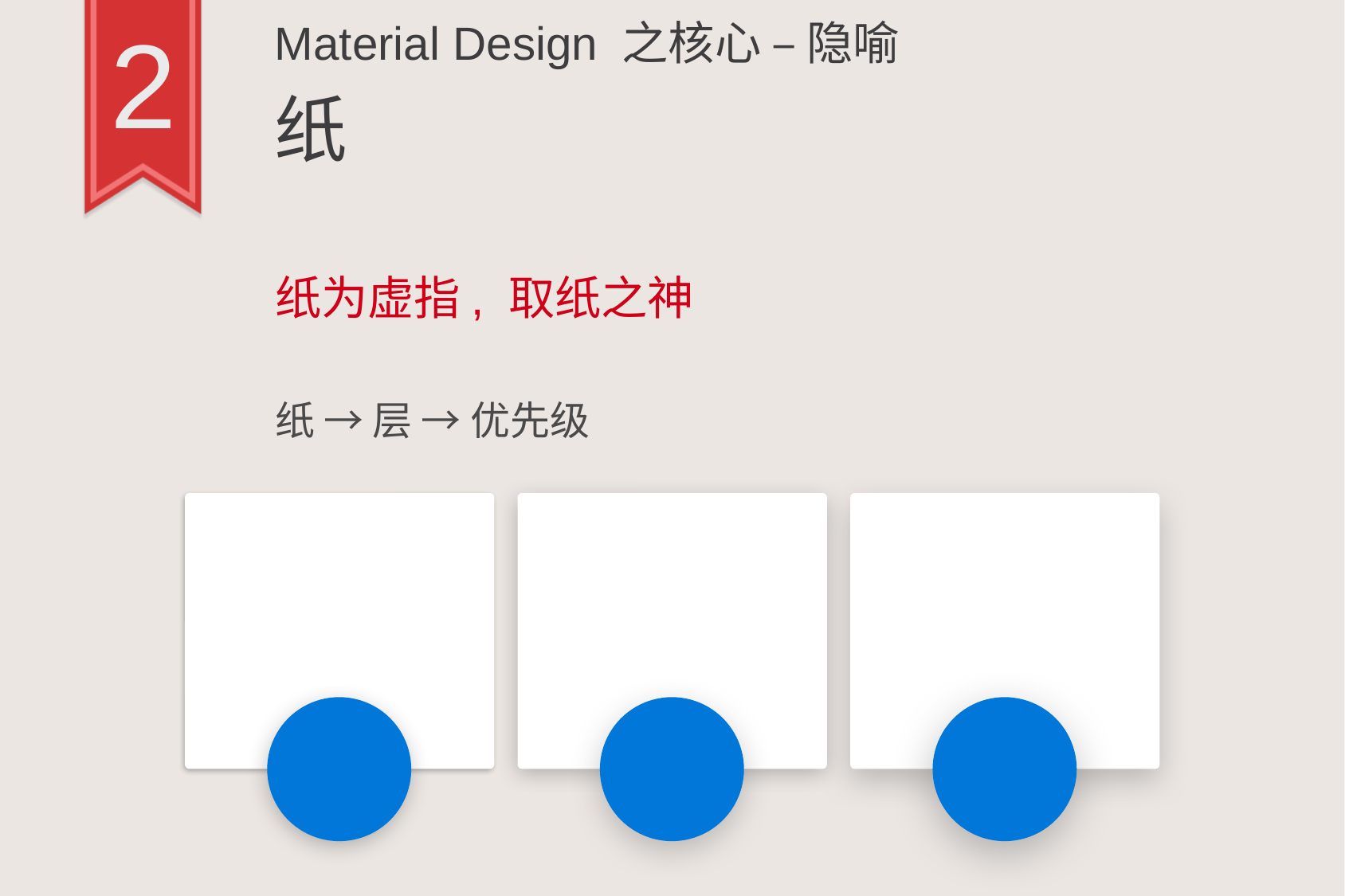

2
Material Design 之核心 – 隐喻
纸
纸为虚指, 取纸之神

纸 → 层 → 优先级